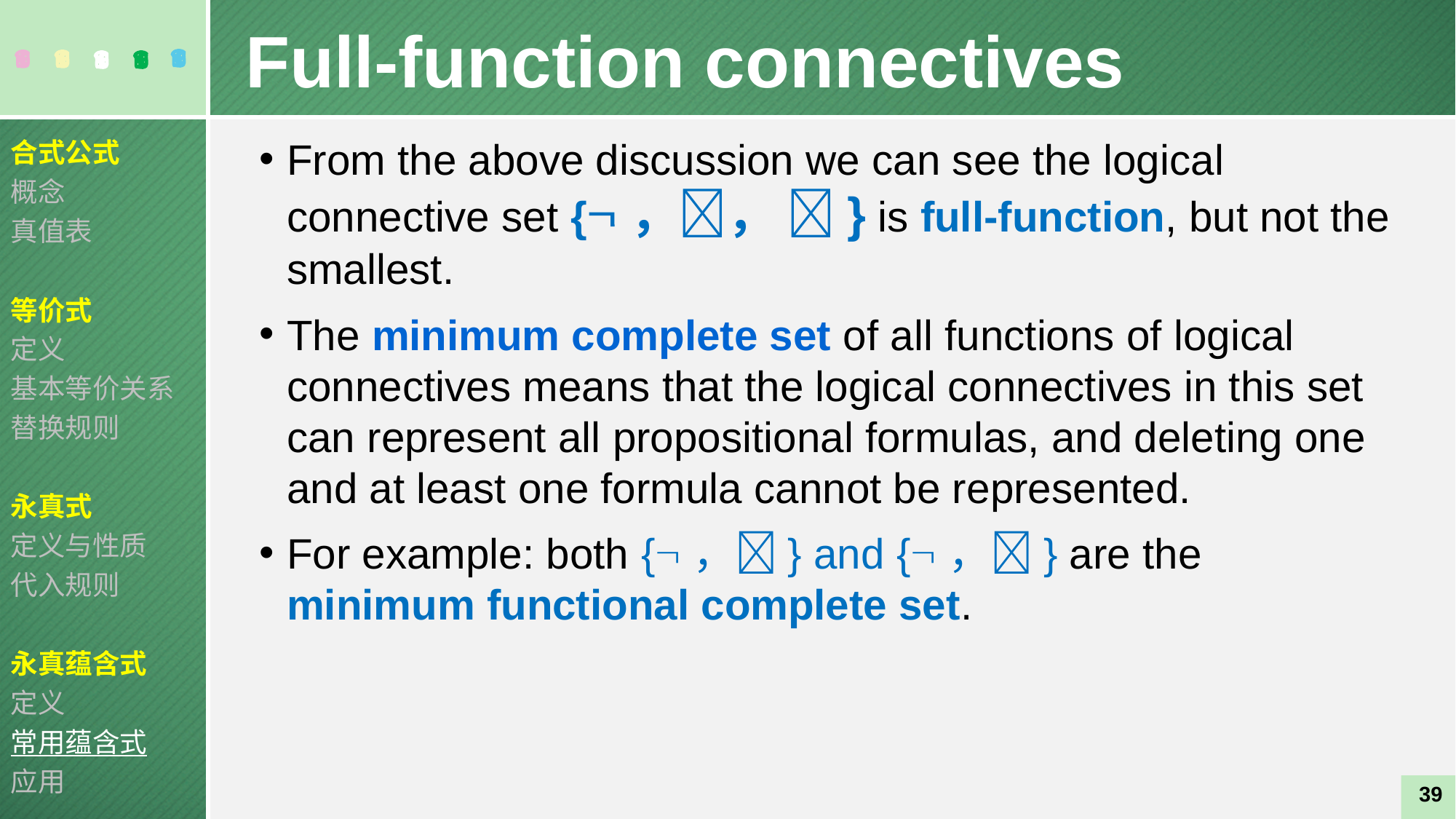

Full-function connectives

合式公式
概念
真值表

等价式
定义
基本等价关系
替换规则

永真式
定义与性质
代入规则

永真蕴含式
定义
常用蕴含式
应用
From the above discussion we can see the logical connective set {¬，∧， ∨} is full-function, but not the smallest.
The minimum complete set of all functions of logical connectives means that the logical connectives in this set can represent all propositional formulas, and deleting one and at least one formula cannot be represented.
For example: both {¬，∧} and {¬，∨} are the minimum functional complete set.
39